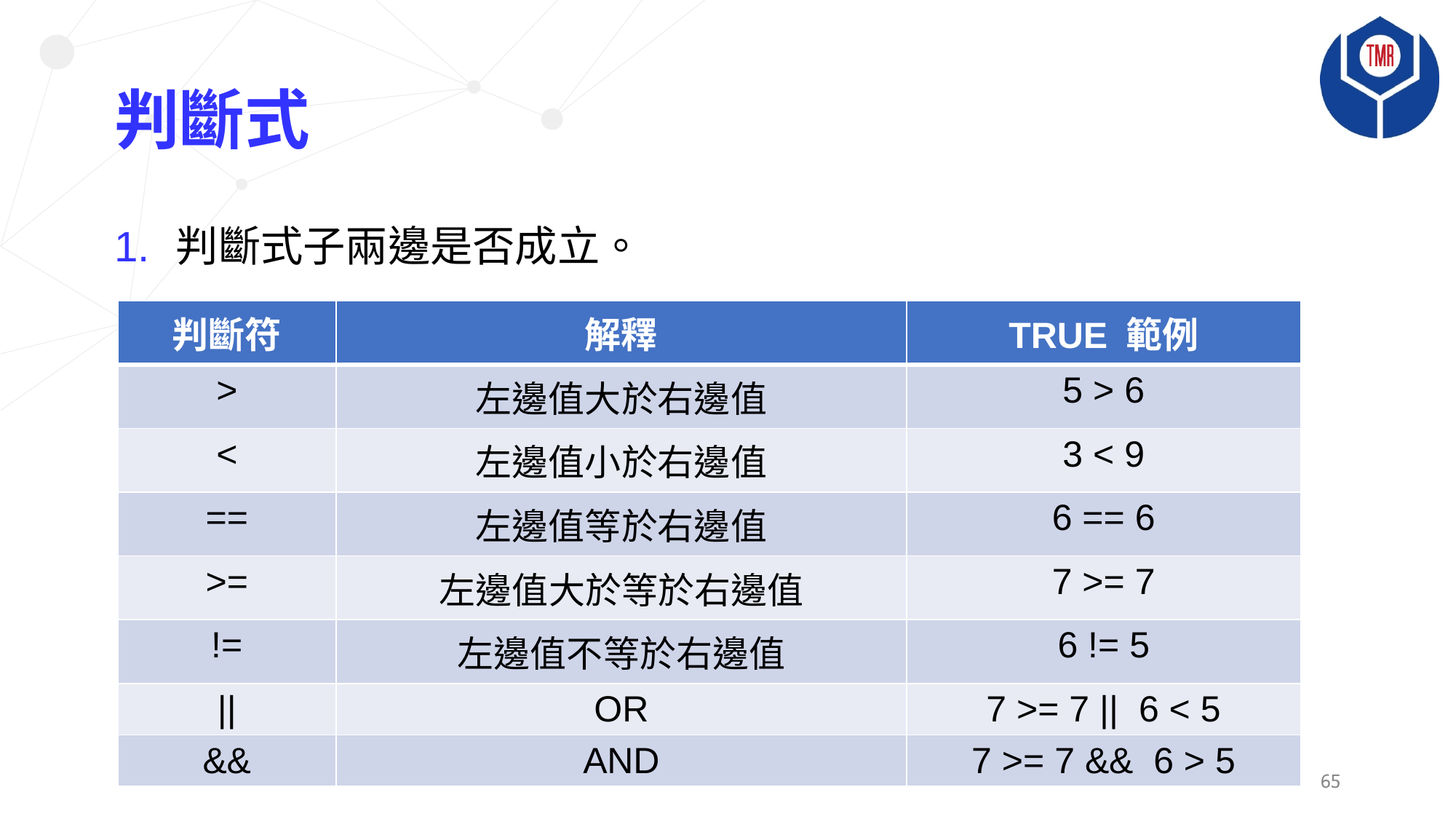

# 判斷式
判斷式子兩邊是否成立。
| 判斷符 | 解釋 | TRUE 範例 |
| --- | --- | --- |
| > | 左邊值大於右邊值 | 5 > 6 |
| < | 左邊值小於右邊值 | 3 < 9 |
| == | 左邊值等於右邊值 | 6 == 6 |
| >= | 左邊值大於等於右邊值 | 7 >= 7 |
| != | 左邊值不等於右邊值 | 6 != 5 |
| || | OR | 7 >= 7 || 6 < 5 |
| && | AND | 7 >= 7 && 6 > 5 |
65